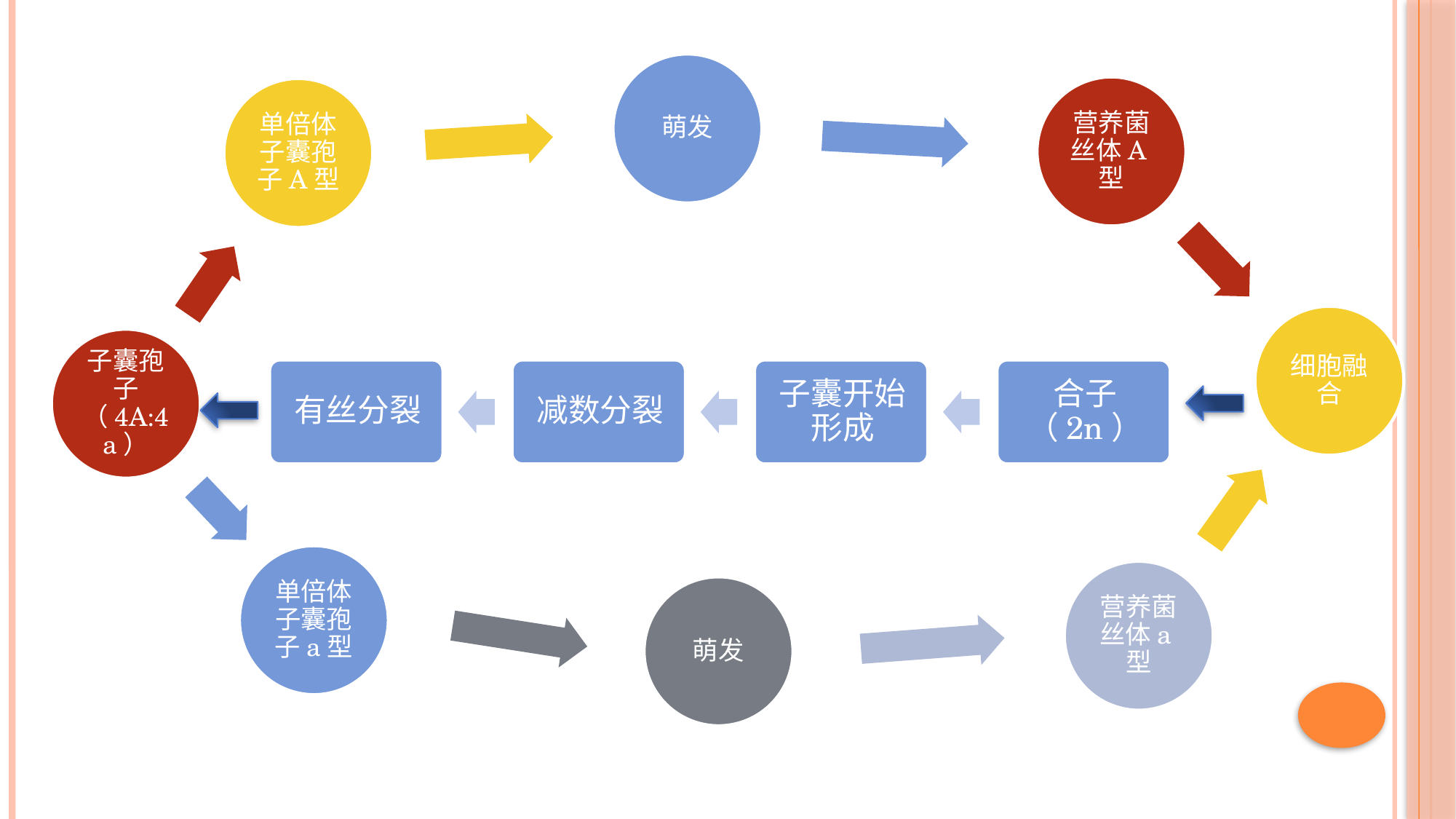

萌发

营养菌丝体A型

细胞融合

营养菌丝体a型

萌发

单倍体子囊孢子a型

子囊孢子（4A:4a）

单倍体子囊孢子A型

合子（2n）

子囊开始形成

减数分裂

有丝分裂